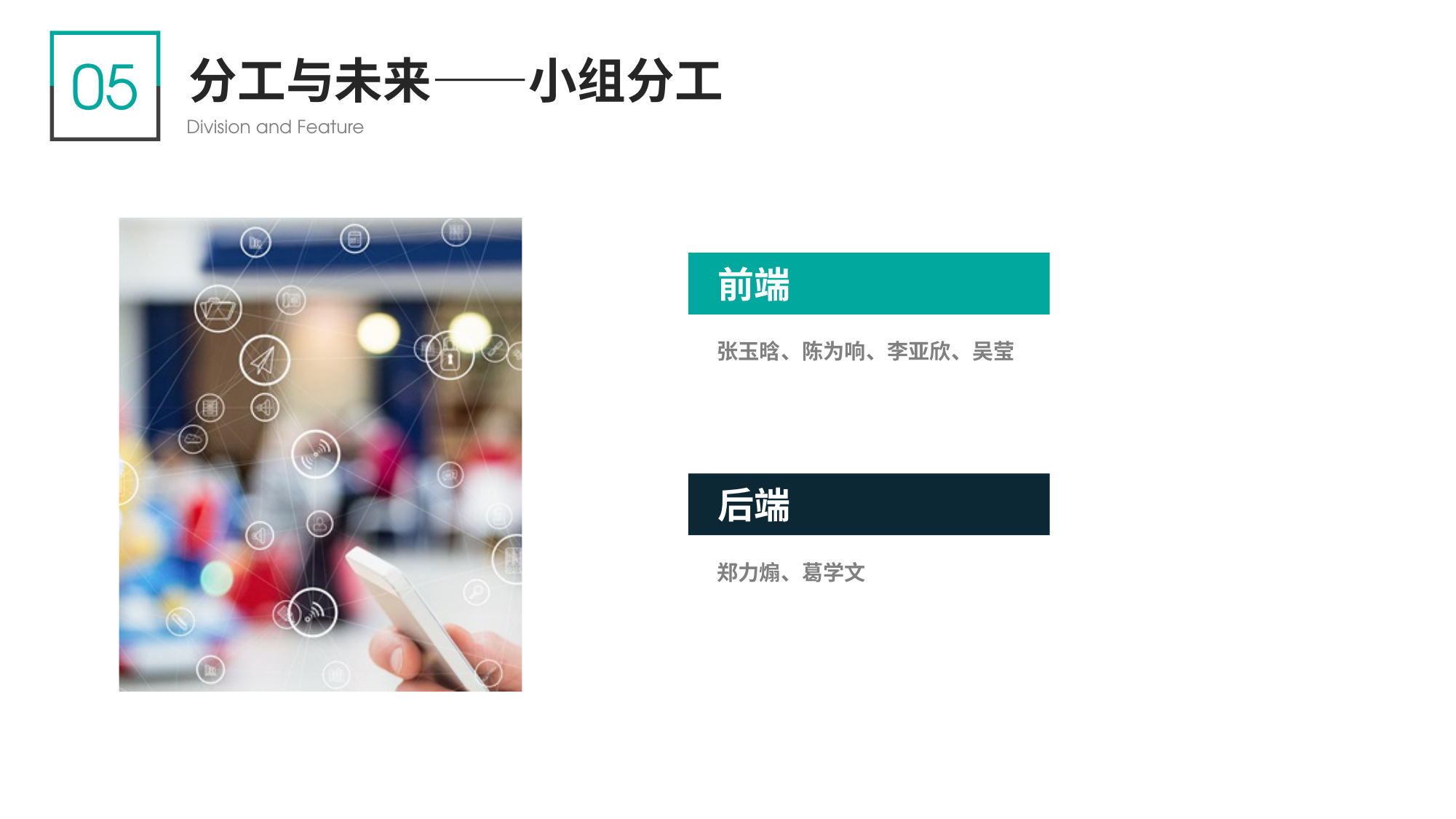

05
分工与未来——小组分工
Division and Feature

前端
张玉晗、陈为响、李亚欣、吴莹

后端
郑力煽、葛学文